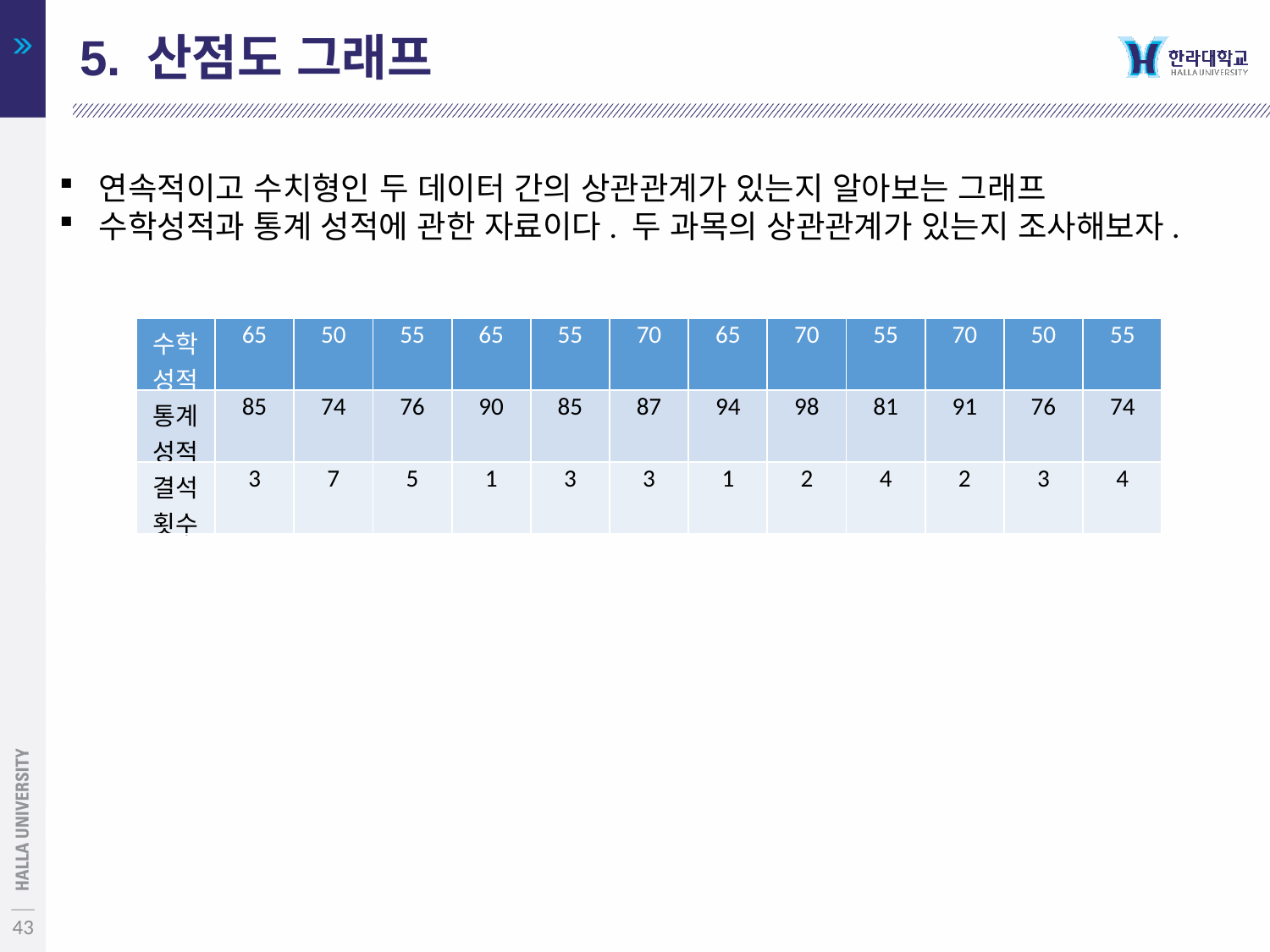

5. 산점도 그래프
연속적이고 수치형인 두 데이터 간의 상관관계가 있는지 알아보는 그래프
수학성적과 통계 성적에 관한 자료이다. 두 과목의 상관관계가 있는지 조사해보자.
| 수학 성적 | 65 | 50 | 55 | 65 | 55 | 70 | 65 | 70 | 55 | 70 | 50 | 55 |
| --- | --- | --- | --- | --- | --- | --- | --- | --- | --- | --- | --- | --- |
| 통계 성적 | 85 | 74 | 76 | 90 | 85 | 87 | 94 | 98 | 81 | 91 | 76 | 74 |
| 결석횟수 | 3 | 7 | 5 | 1 | 3 | 3 | 1 | 2 | 4 | 2 | 3 | 4 |
43